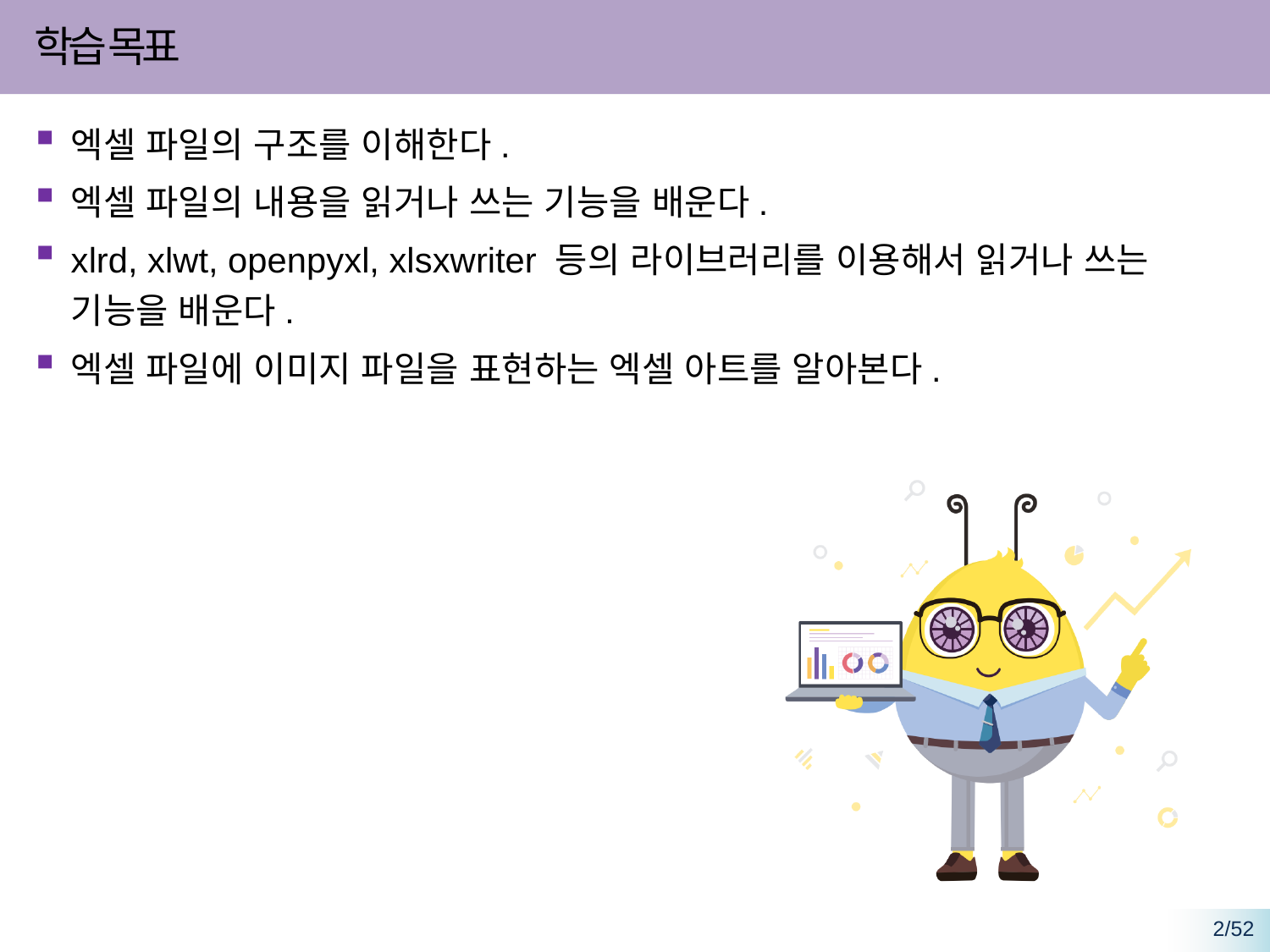

엑셀 파일의 구조를 이해한다.
엑셀 파일의 내용을 읽거나 쓰는 기능을 배운다.
xlrd, xlwt, openpyxl, xlsxwriter 등의 라이브러리를 이용해서 읽거나 쓰는 기능을 배운다.
엑셀 파일에 이미지 파일을 표현하는 엑셀 아트를 알아본다.